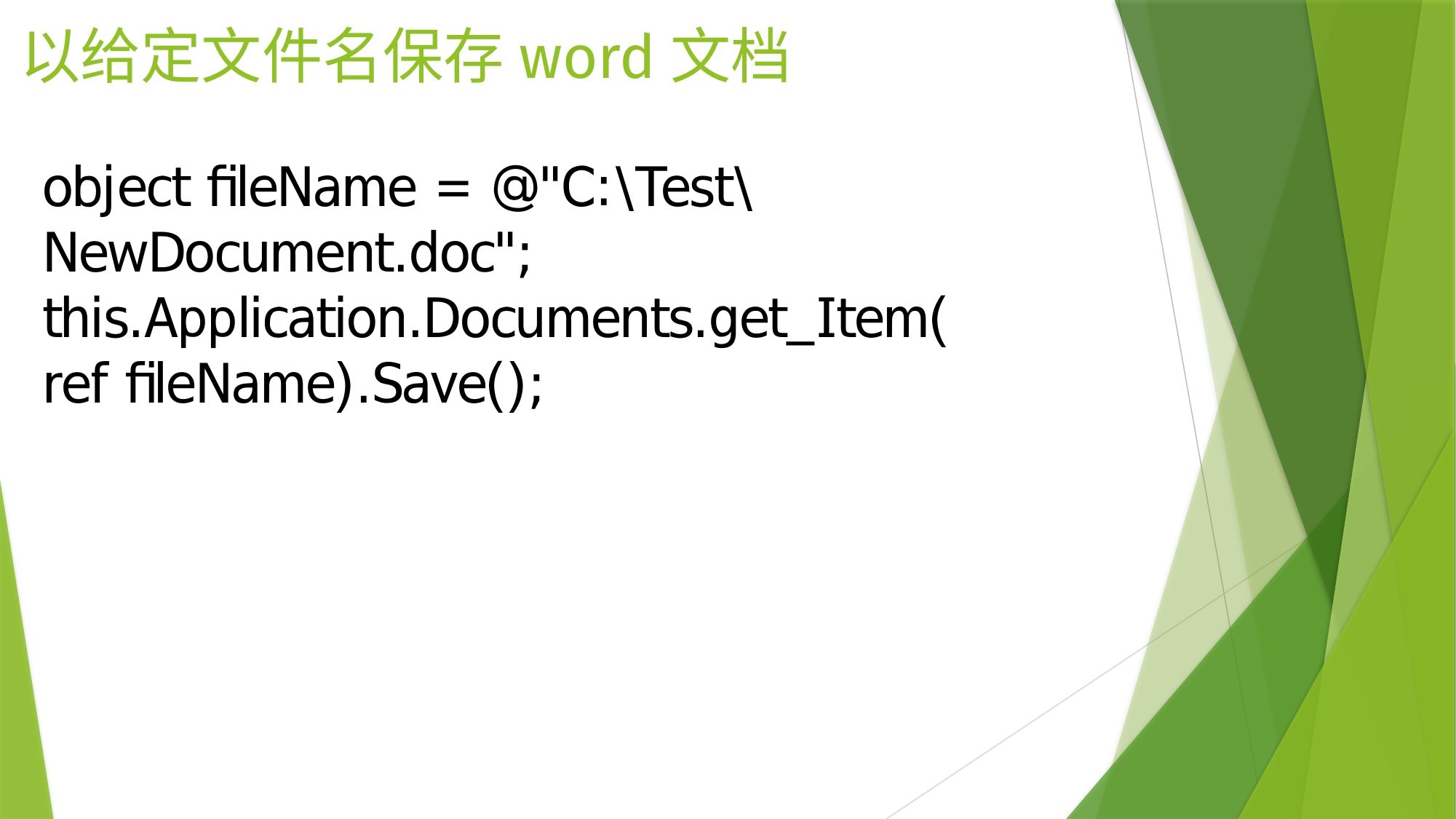

# 以给定文件名保存word文档
object fileName = @"C:\Test\NewDocument.doc";
this.Application.Documents.get_Item(
ref fileName).Save();